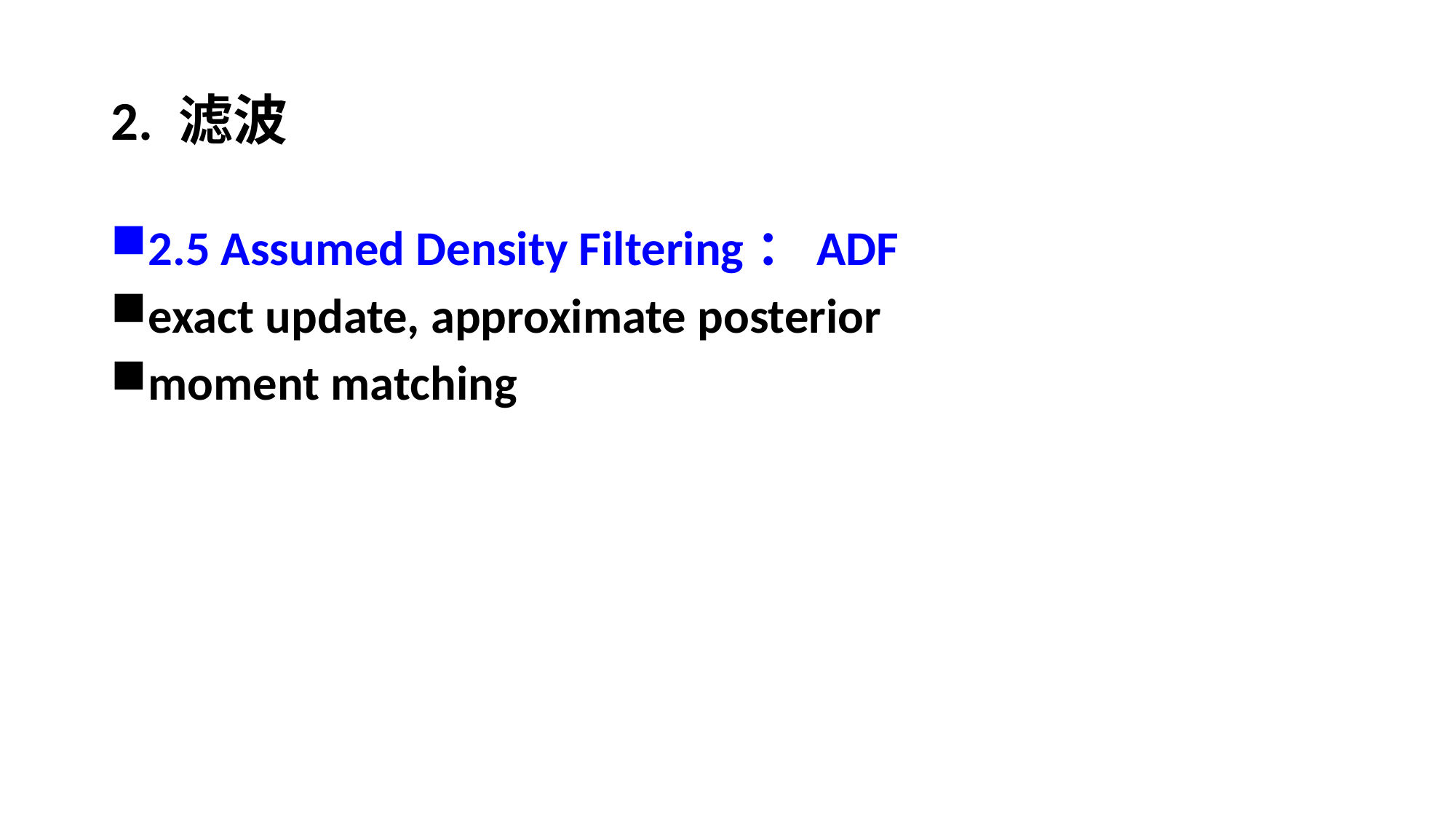

# 2. 滤波
2.5 Assumed Density Filtering：ADF
exact update, approximate posterior
moment matching